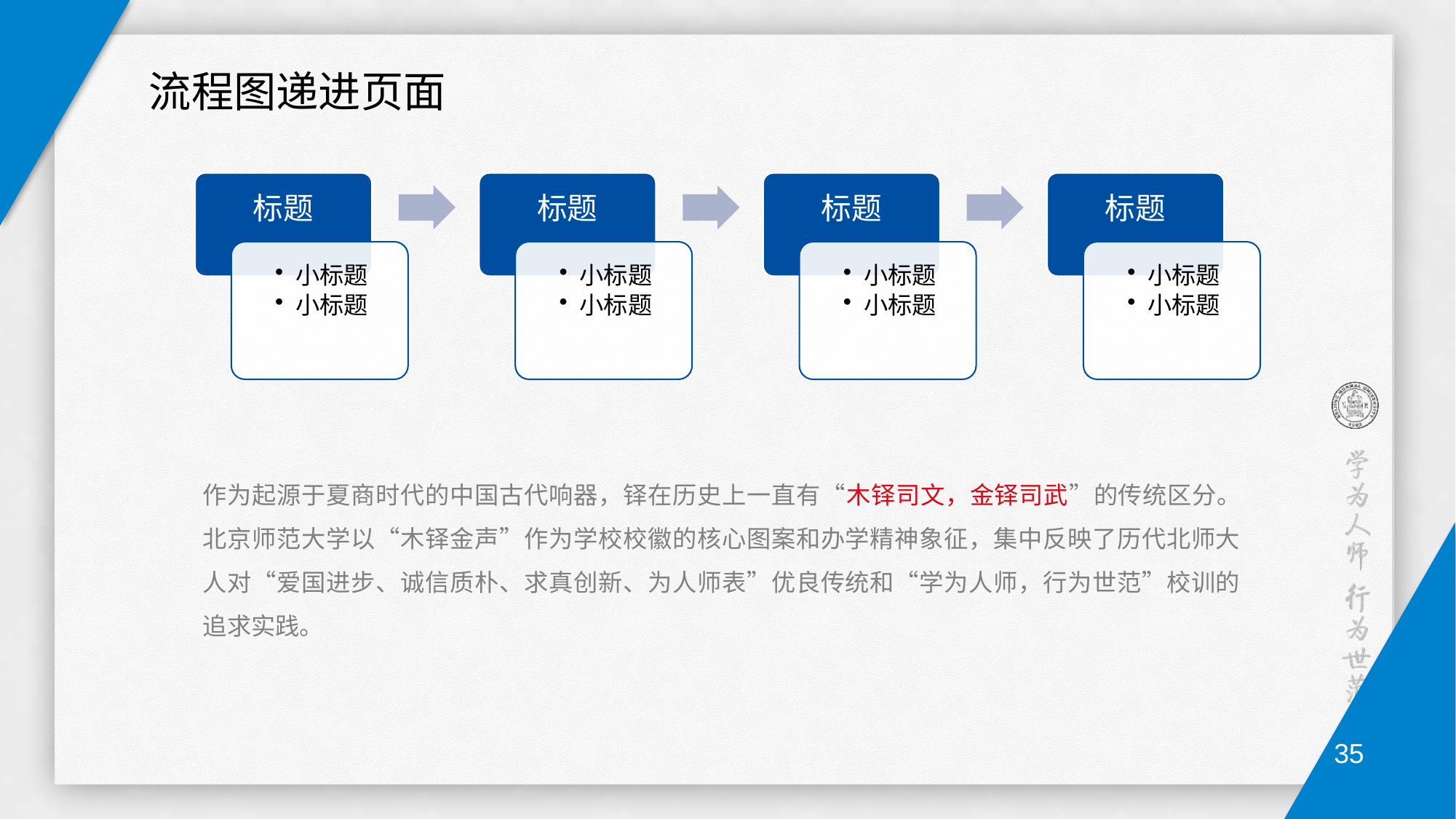

TIP
上方的层次图是smart art ，点击打开文本窗格编辑增加元素

流程图递进页面
标题
小标题
小标题

标题
小标题
小标题

标题
小标题
小标题

标题
小标题
小标题
作为起源于夏商时代的中国古代响器，铎在历史上一直有“木铎司文，金铎司武”的传统区分。北京师范大学以“木铎金声”作为学校校徽的核心图案和办学精神象征，集中反映了历代北师大人对“爱国进步、诚信质朴、求真创新、为人师表”优良传统和“学为人师，行为世范”校训的追求实践。